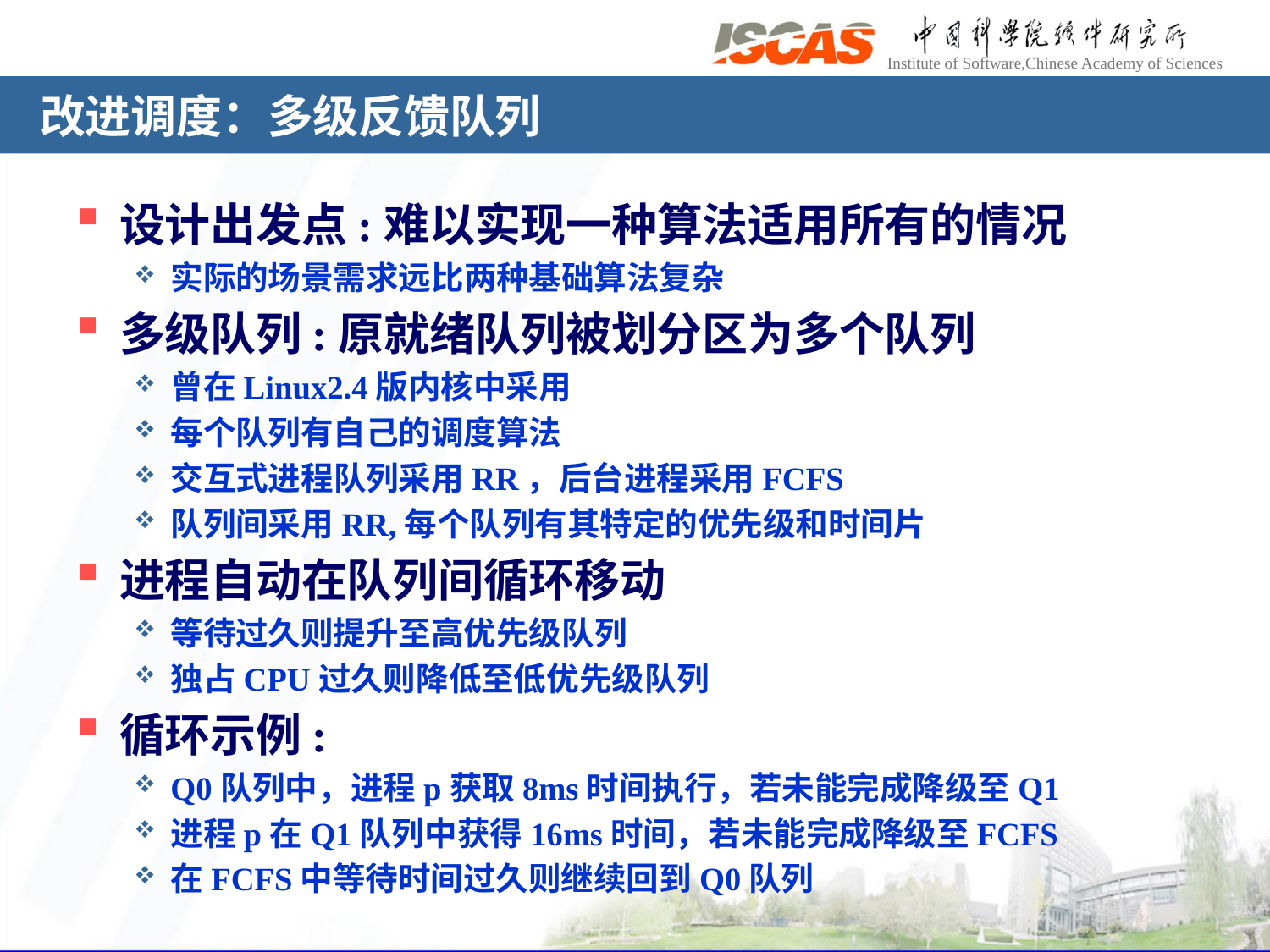

# 改进调度：多级反馈队列
设计出发点:难以实现一种算法适用所有的情况
实际的场景需求远比两种基础算法复杂
多级队列:原就绪队列被划分区为多个队列
曾在Linux2.4版内核中采用
每个队列有自己的调度算法
交互式进程队列采用RR，后台进程采用FCFS
队列间采用RR,每个队列有其特定的优先级和时间片
进程自动在队列间循环移动
等待过久则提升至高优先级队列
独占CPU过久则降低至低优先级队列
循环示例:
Q0队列中，进程p获取8ms时间执行，若未能完成降级至Q1
进程p在Q1队列中获得16ms时间，若未能完成降级至FCFS
在FCFS中等待时间过久则继续回到Q0队列